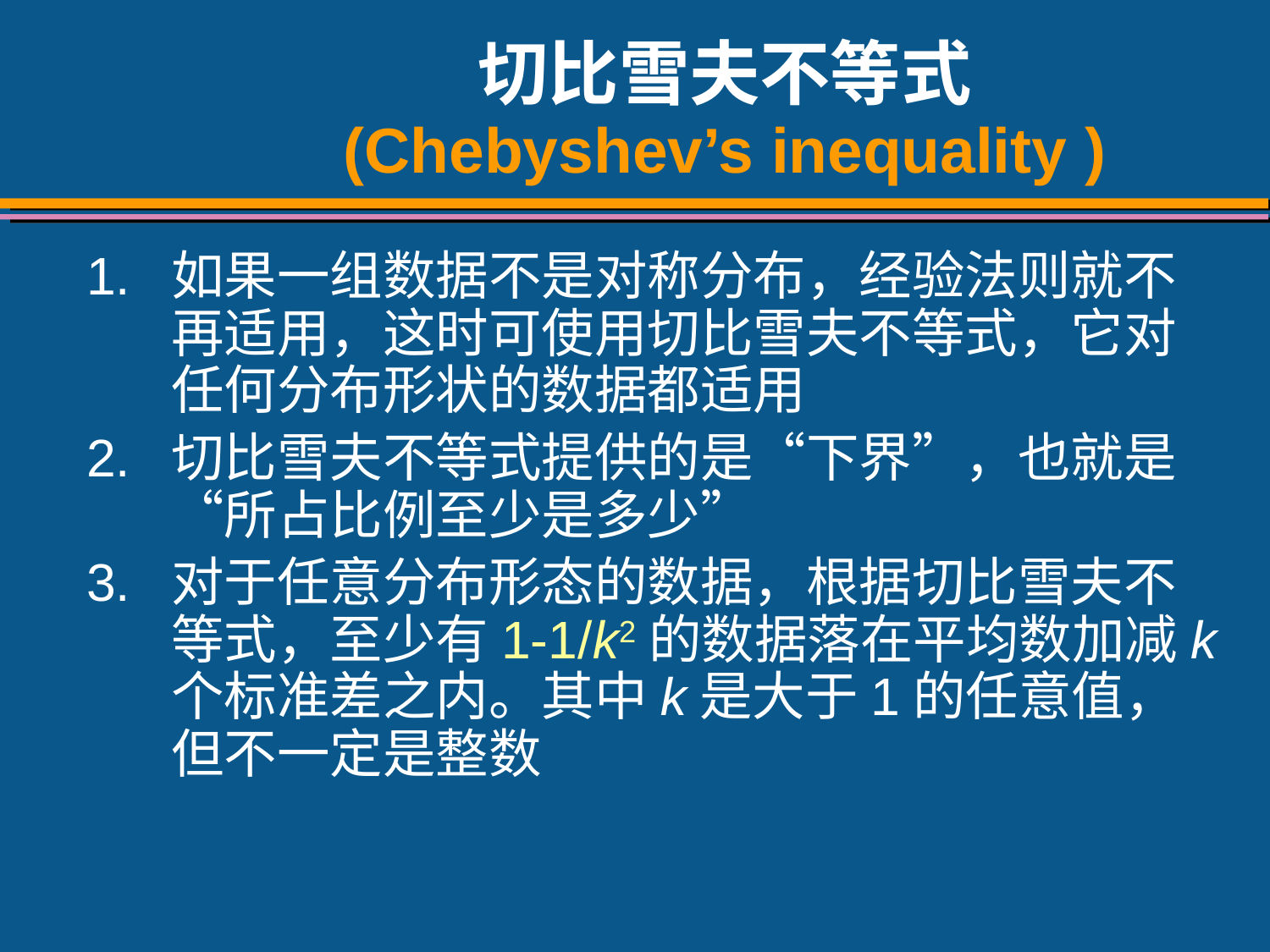

# 切比雪夫不等式 (Chebyshev’s inequality )
如果一组数据不是对称分布，经验法则就不再适用，这时可使用切比雪夫不等式，它对任何分布形状的数据都适用
切比雪夫不等式提供的是“下界”，也就是“所占比例至少是多少”
对于任意分布形态的数据，根据切比雪夫不等式，至少有1-1/k2的数据落在平均数加减k个标准差之内。其中k是大于1的任意值，但不一定是整数